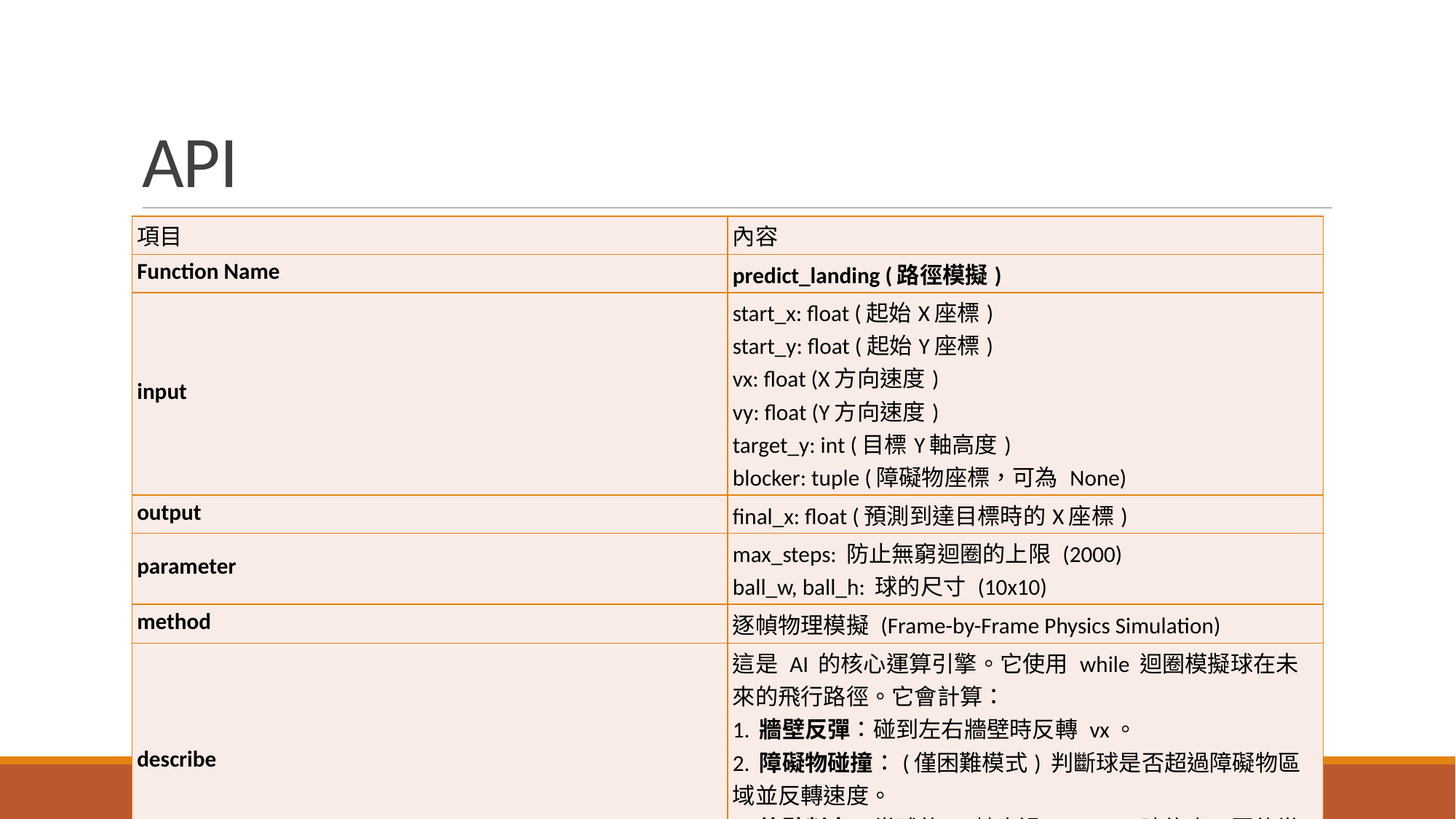

# API
| 項目 | 內容 |
| --- | --- |
| Function Name | predict\_landing (路徑模擬) |
| input | start\_x: float (起始X座標) start\_y: float (起始Y座標) vx: float (X方向速度) vy: float (Y方向速度) target\_y: int (目標Y軸高度) blocker: tuple (障礙物座標，可為 None) |
| output | final\_x: float (預測到達目標時的X座標) |
| parameter | max\_steps: 防止無窮迴圈的上限 (2000) ball\_w, ball\_h: 球的尺寸 (10x10) |
| method | 逐幀物理模擬 (Frame-by-Frame Physics Simulation) |
| describe | 這是 AI 的核心運算引擎。它使用 while 迴圈模擬球在未來的飛行路徑。它會計算： 1. 牆壁反彈：碰到左右牆壁時反轉 vx。 2. 障礙物碰撞：(僅困難模式) 判斷球是否超過障礙物區域並反轉速度。 3. 終點判定：當球的 Y 軸穿過 target\_y 時停止，回傳當下的 X 座標。 |